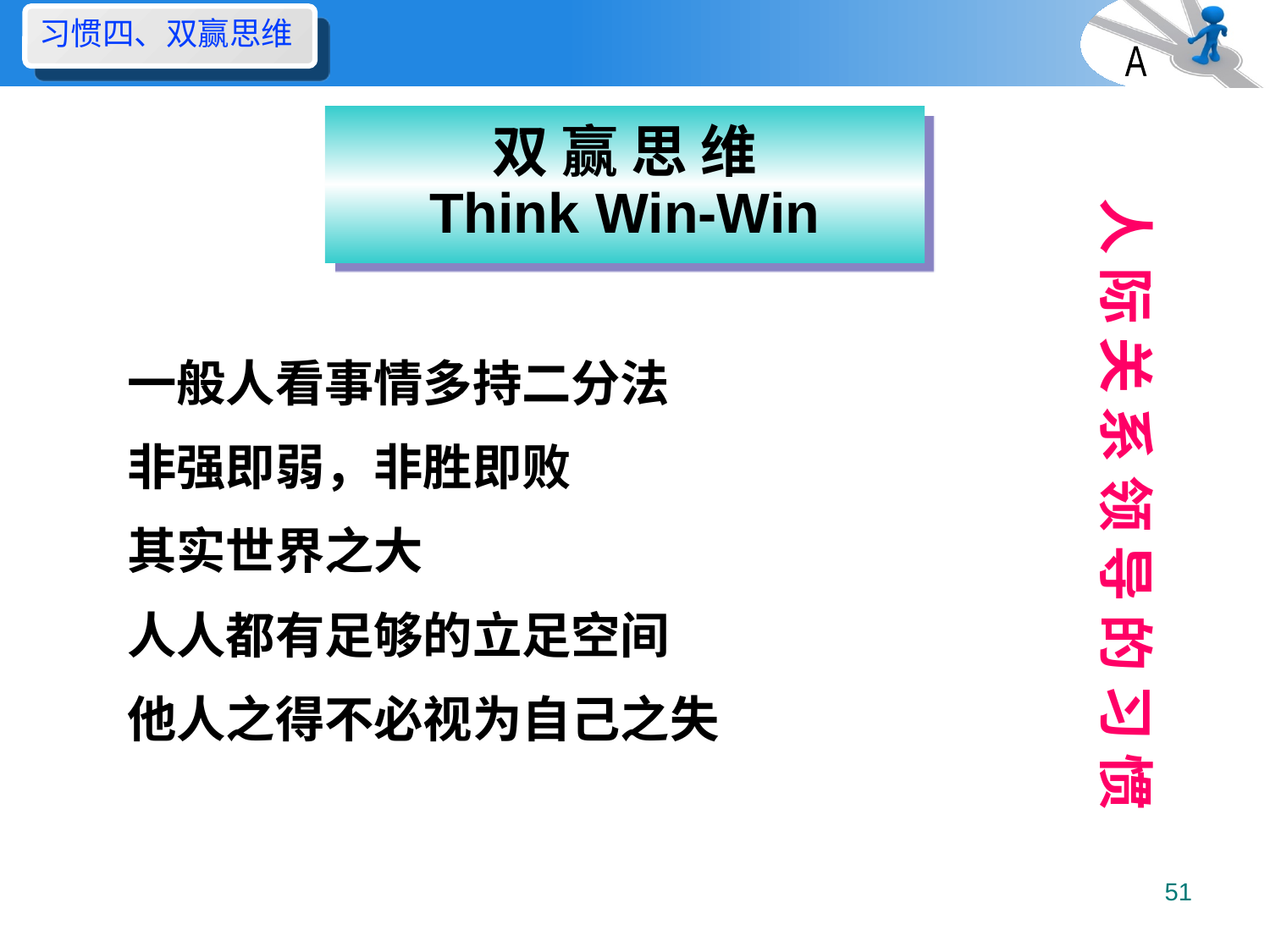

习惯四、双赢思维
A
# 双 赢 思 维 Think Win-Win
人 际 关 系 领 导 的 习 惯
一般人看事情多持二分法
非强即弱，非胜即败
其实世界之大
人人都有足够的立足空间
他人之得不必视为自己之失
51